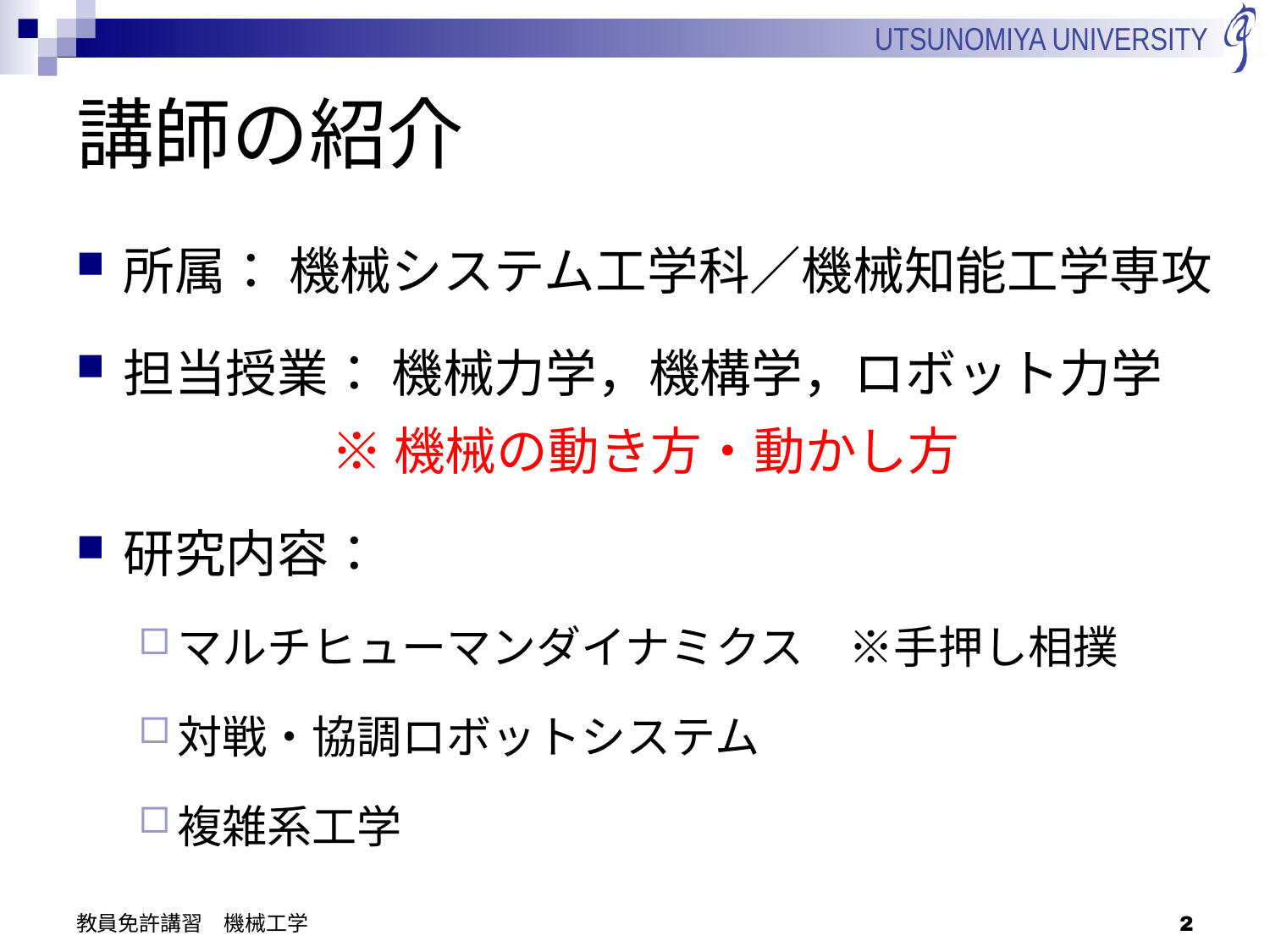

# 講師の紹介
所属： 機械システム工学科／機械知能工学専攻
担当授業： 機械力学，機構学，ロボット力学
※機械の動き方・動かし方
研究内容：
マルチヒューマンダイナミクス　※手押し相撲
対戦・協調ロボットシステム
複雑系工学
教員免許講習　機械工学
2